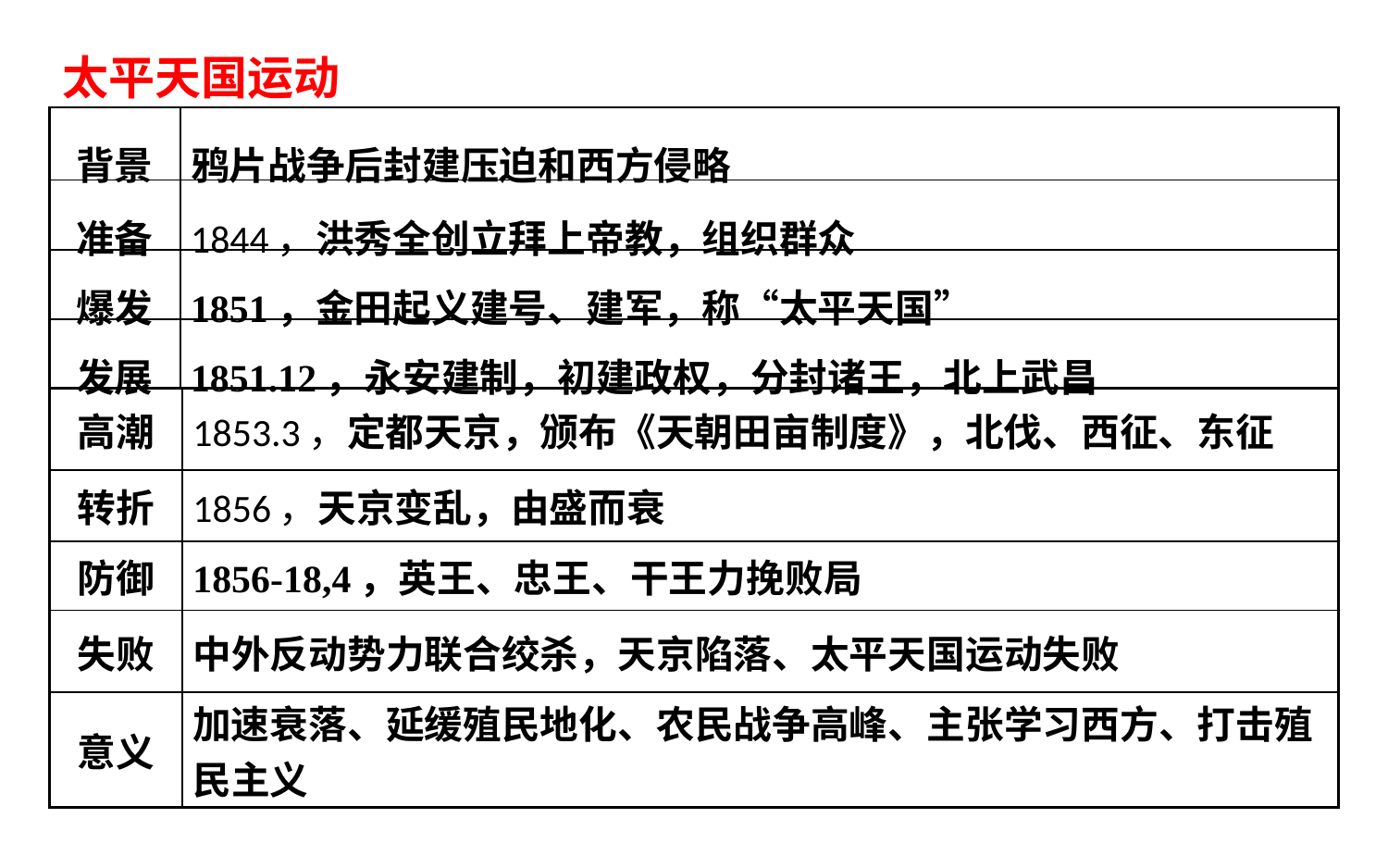

太平天国运动
| 背景 | 鸦片战争后封建压迫和西方侵略 |
| --- | --- |
| 准备 | 1844，洪秀全创立拜上帝教，组织群众 |
| 爆发 | 1851，金田起义建号、建军，称“太平天国” |
| 发展 | 1851.12，永安建制，初建政权，分封诸王，北上武昌 |
| 高潮 | 1853.3，定都天京，颁布《天朝田亩制度》，北伐、西征、东征 |
| --- | --- |
| 转折 | 1856，天京变乱，由盛而衰 |
| 防御 | 1856-18,4，英王、忠王、干王力挽败局 |
| 失败 | 中外反动势力联合绞杀，天京陷落、太平天国运动失败 |
| 意义 | 加速衰落、延缓殖民地化、农民战争高峰、主张学习西方、打击殖民主义 |